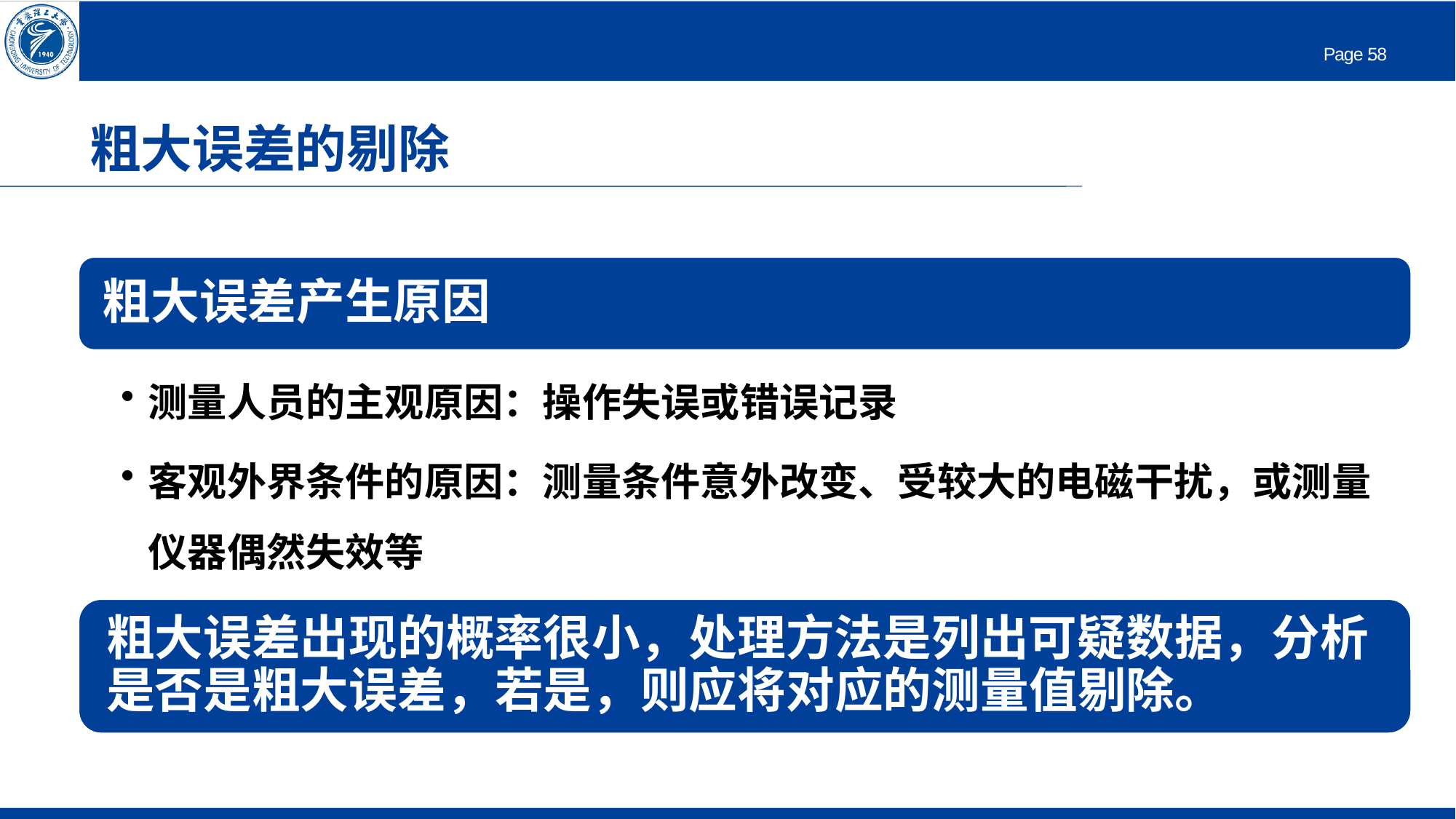

# 粗大误差的剔除
粗大误差产生原因
测量人员的主观原因：操作失误或错误记录
客观外界条件的原因：测量条件意外改变、受较大的电磁干扰，或测量仪器偶然失效等
粗大误差出现的概率很小，处理方法是列出可疑数据，分析是否是粗大误差，若是，则应将对应的测量值剔除。